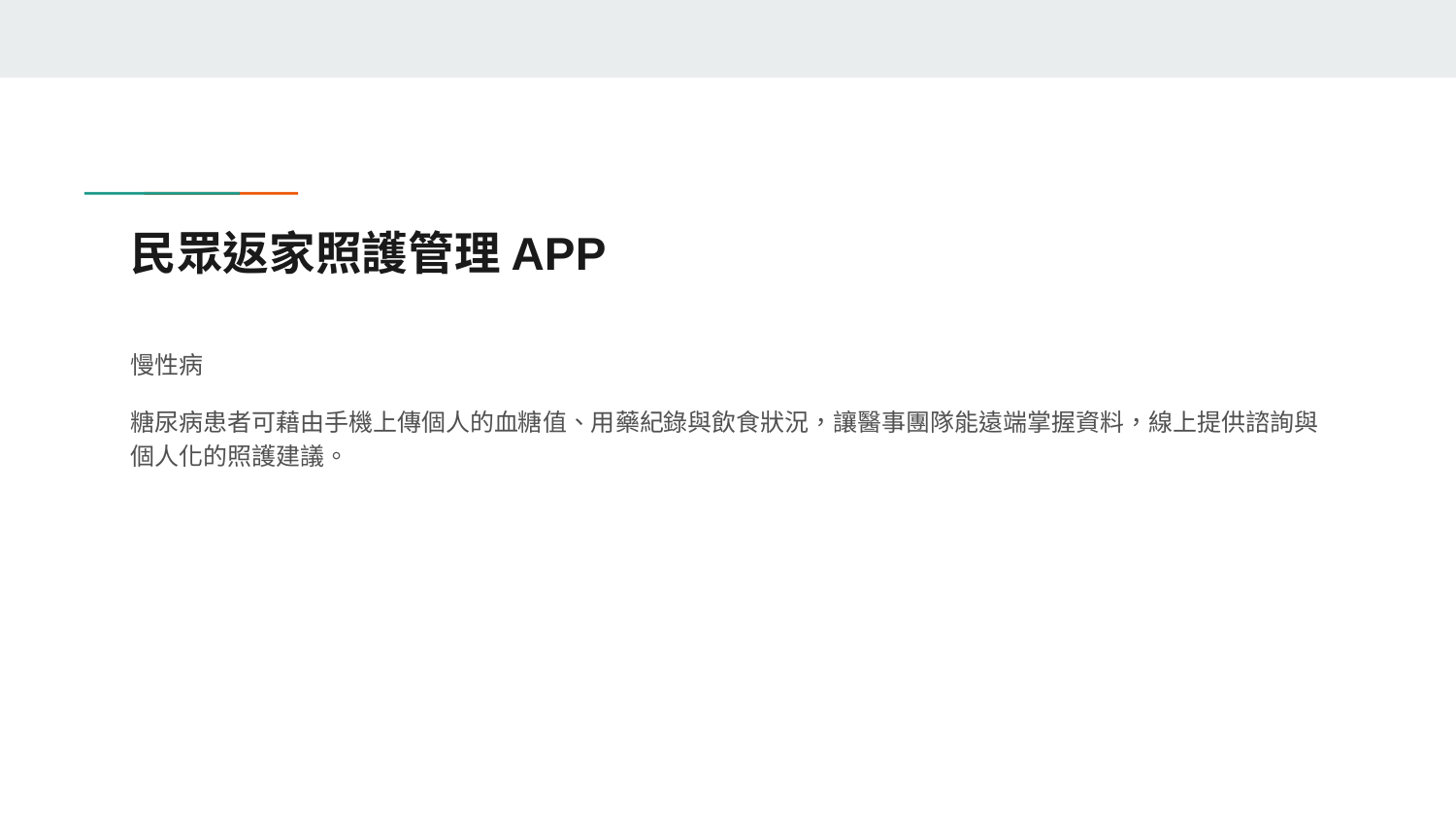

# 民眾返家照護管理APP
慢性病
糖尿病患者可藉由手機上傳個人的血糖值、用藥紀錄與飲食狀況，讓醫事團隊能遠端掌握資料，線上提供諮詢與個人化的照護建議。